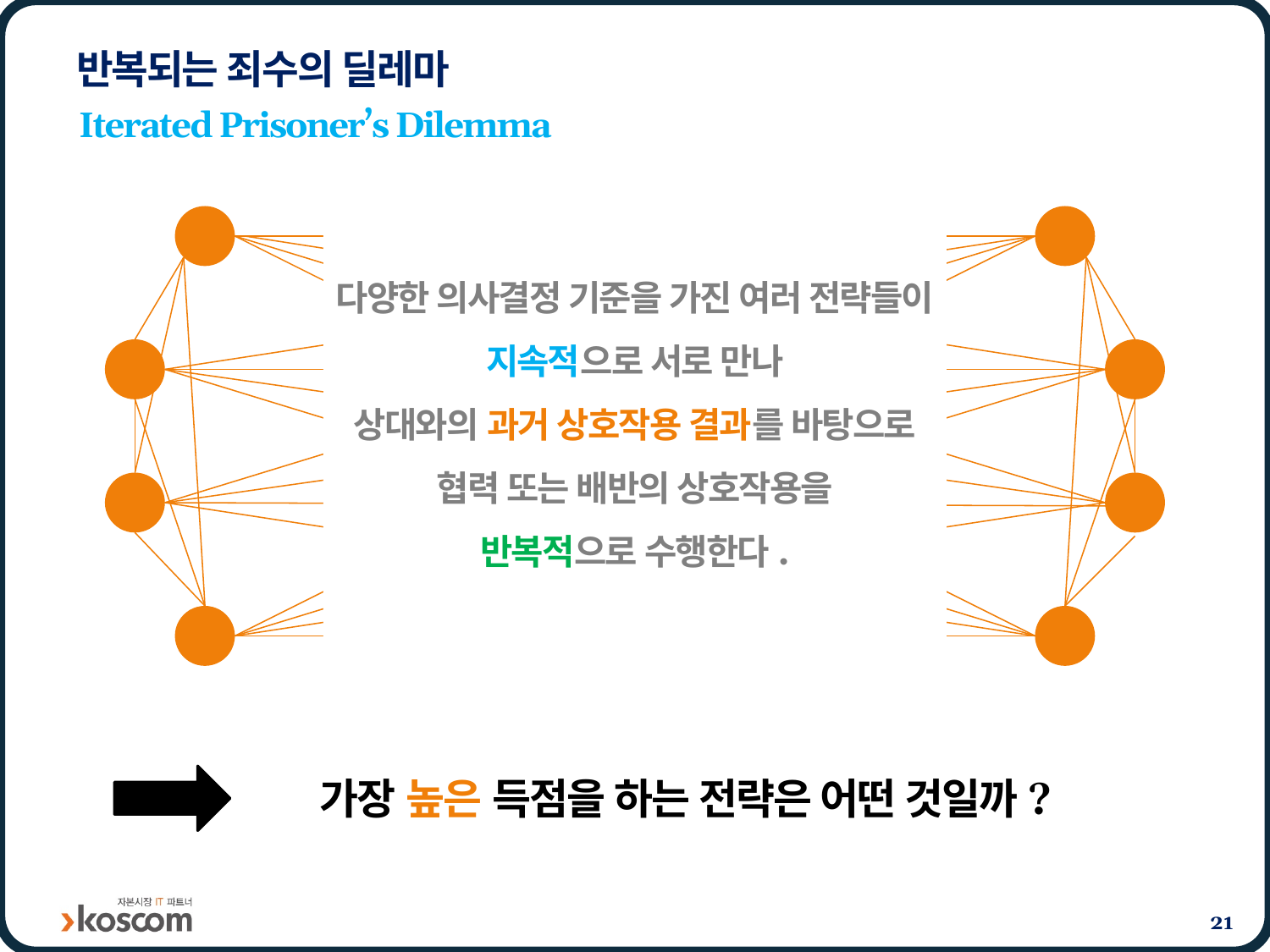

# 반복되는 죄수의 딜레마
Iterated Prisoner’s Dilemma

다양한 의사결정 기준을 가진 여러 전략들이
지속적으로 서로 만나
상대와의 과거 상호작용 결과를 바탕으로
협력 또는 배반의 상호작용을
반복적으로 수행한다.

가장 높은 득점을 하는 전략은 어떤 것일까?
21